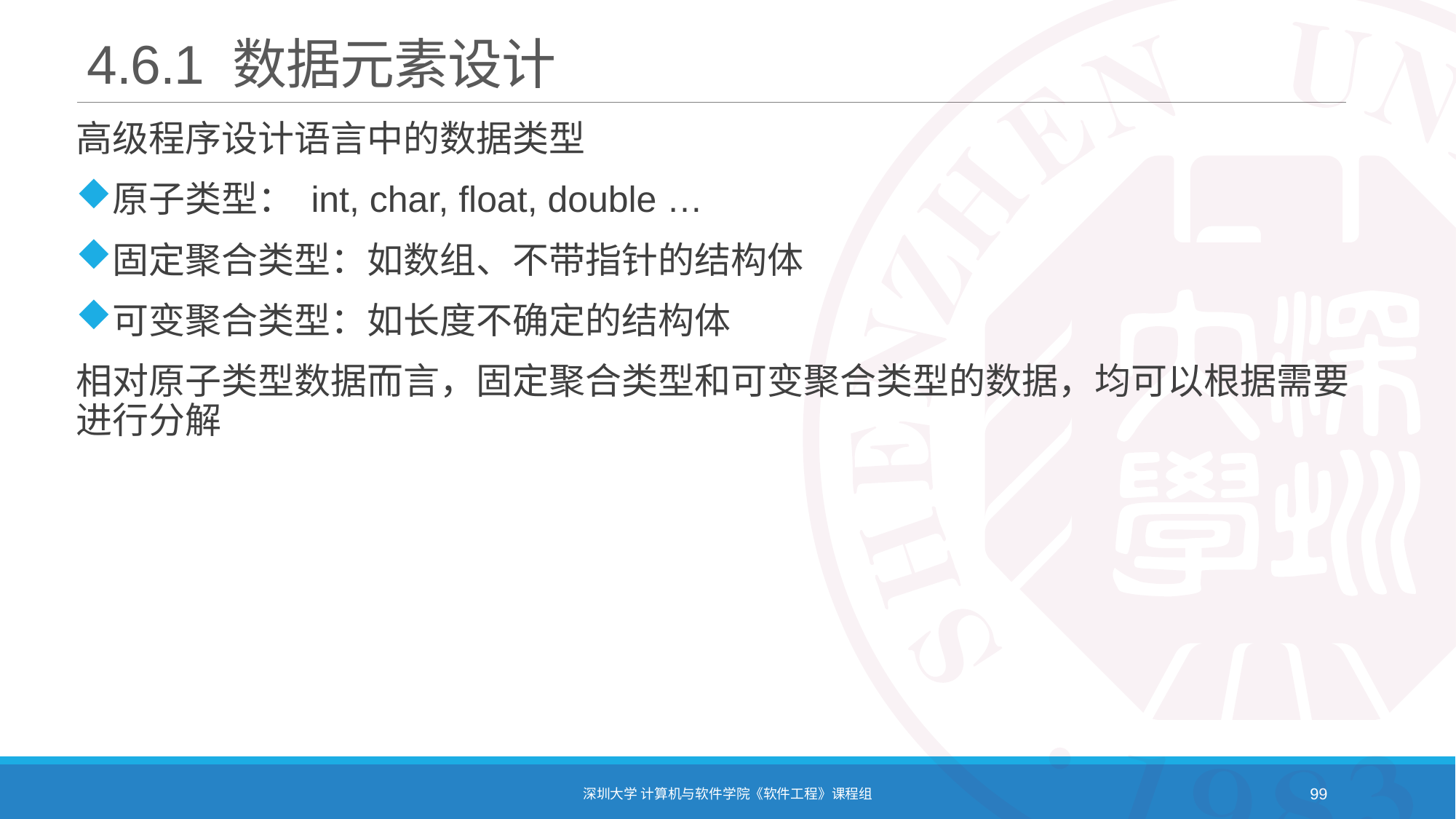

# 4.6.1 数据元素设计
高级程序设计语言中的数据类型
原子类型： int, char, float, double …
固定聚合类型：如数组、不带指针的结构体
可变聚合类型：如长度不确定的结构体
相对原子类型数据而言，固定聚合类型和可变聚合类型的数据，均可以根据需要进行分解

深圳大学 计算机与软件学院《软件工程》课程组
99